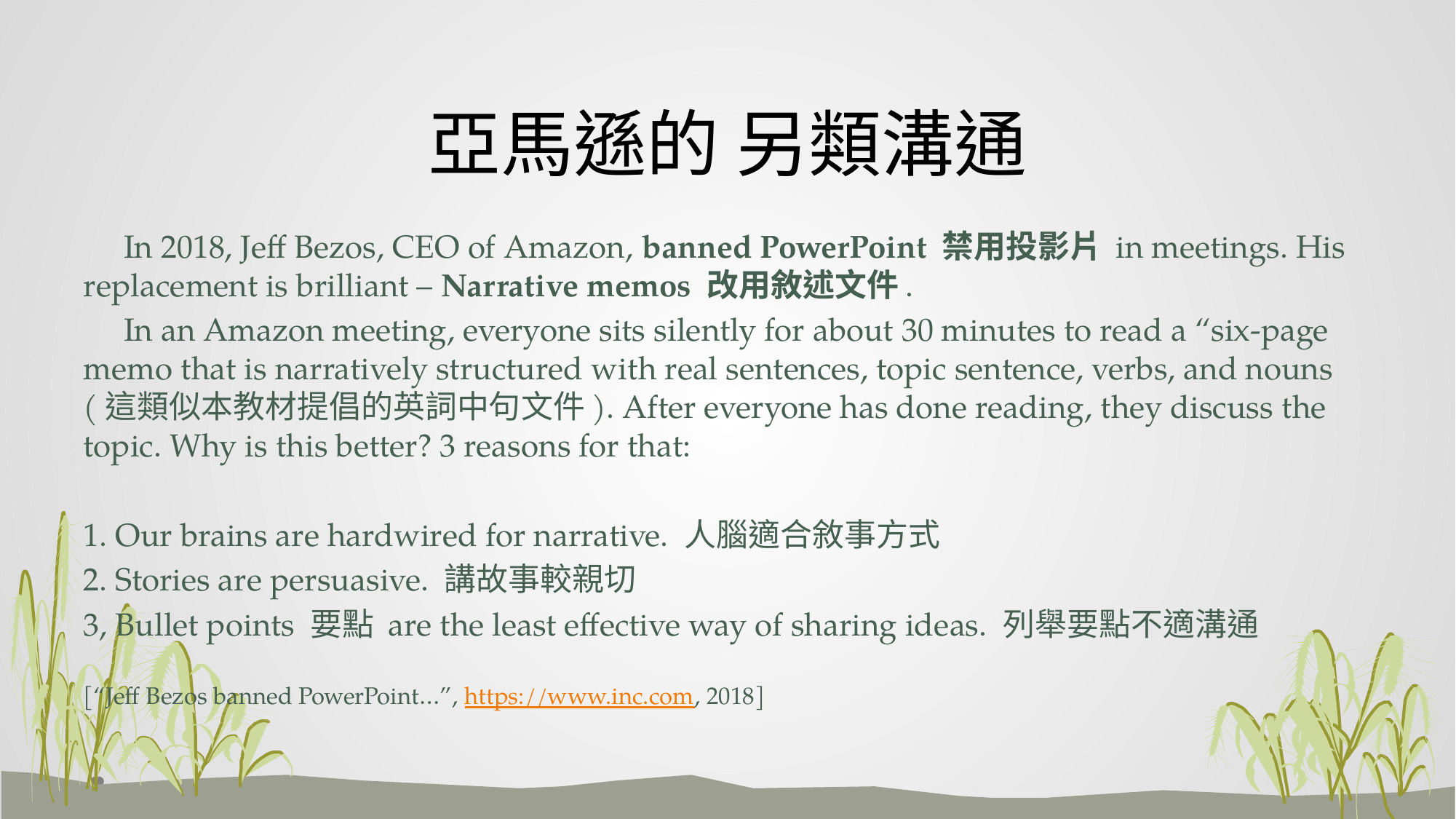

# 亞馬遜的 另類溝通
     In 2018, Jeff Bezos, CEO of Amazon, banned PowerPoint 禁用投影片 in meetings. His replacement is brilliant – Narrative memos 改用敘述文件.
     In an Amazon meeting, everyone sits silently for about 30 minutes to read a “six-page memo that is narratively structured with real sentences, topic sentence, verbs, and nouns (這類似本教材提倡的英詞中句文件). After everyone has done reading, they discuss the topic. Why is this better? 3 reasons for that:

1. Our brains are hardwired for narrative. 人腦適合敘事方式
2. Stories are persuasive. 講故事較親切
3, Bullet points 要點 are the least effective way of sharing ideas. 列舉要點不適溝通

[“Jeff Bezos banned PowerPoint…”, https://www.inc.com, 2018]